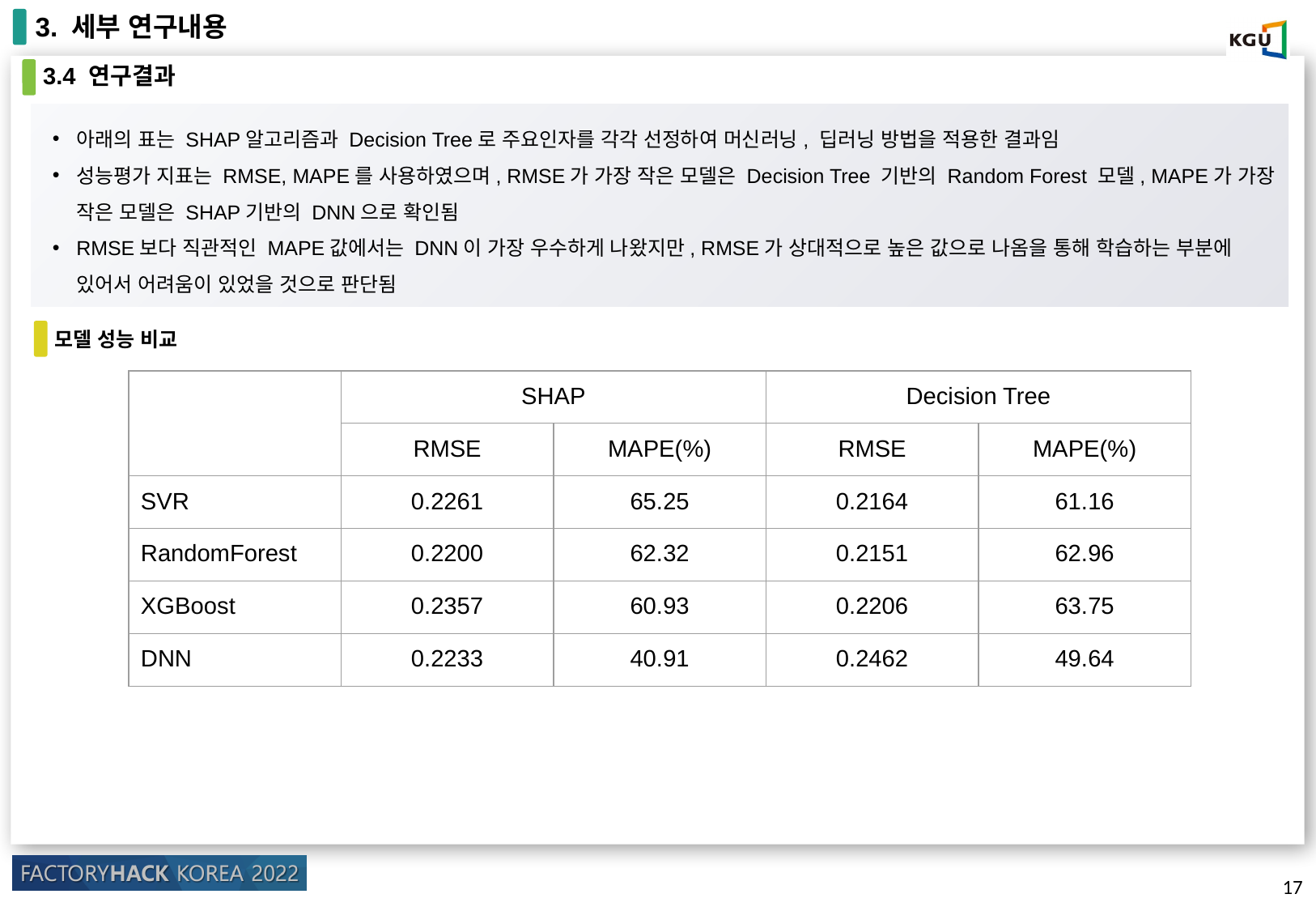

3. 세부 연구내용

3.4 연구결과

아래의 표는 SHAP알고리즘과 Decision Tree로 주요인자를 각각 선정하여 머신러닝, 딥러닝 방법을 적용한 결과임
성능평가 지표는 RMSE, MAPE를 사용하였으며, RMSE가 가장 작은 모델은 Decision Tree 기반의 Random Forest 모델, MAPE가 가장 작은 모델은 SHAP기반의 DNN으로 확인됨
RMSE보다 직관적인 MAPE값에서는 DNN이 가장 우수하게 나왔지만, RMSE가 상대적으로 높은 값으로 나옴을 통해 학습하는 부분에 있어서 어려움이 있었을 것으로 판단됨
모델 성능 비교

|  | SHAP |  | Decision Tree |  |
| --- | --- | --- | --- | --- |
|  | RMSE | MAPE(%) | RMSE | MAPE(%) |
| SVR | 0.2261 | 65.25 | 0.2164 | 61.16 |
| RandomForest | 0.2200 | 62.32 | 0.2151 | 62.96 |
| XGBoost | 0.2357 | 60.93 | 0.2206 | 63.75 |
| DNN | 0.2233 | 40.91 | 0.2462 | 49.64 |
17